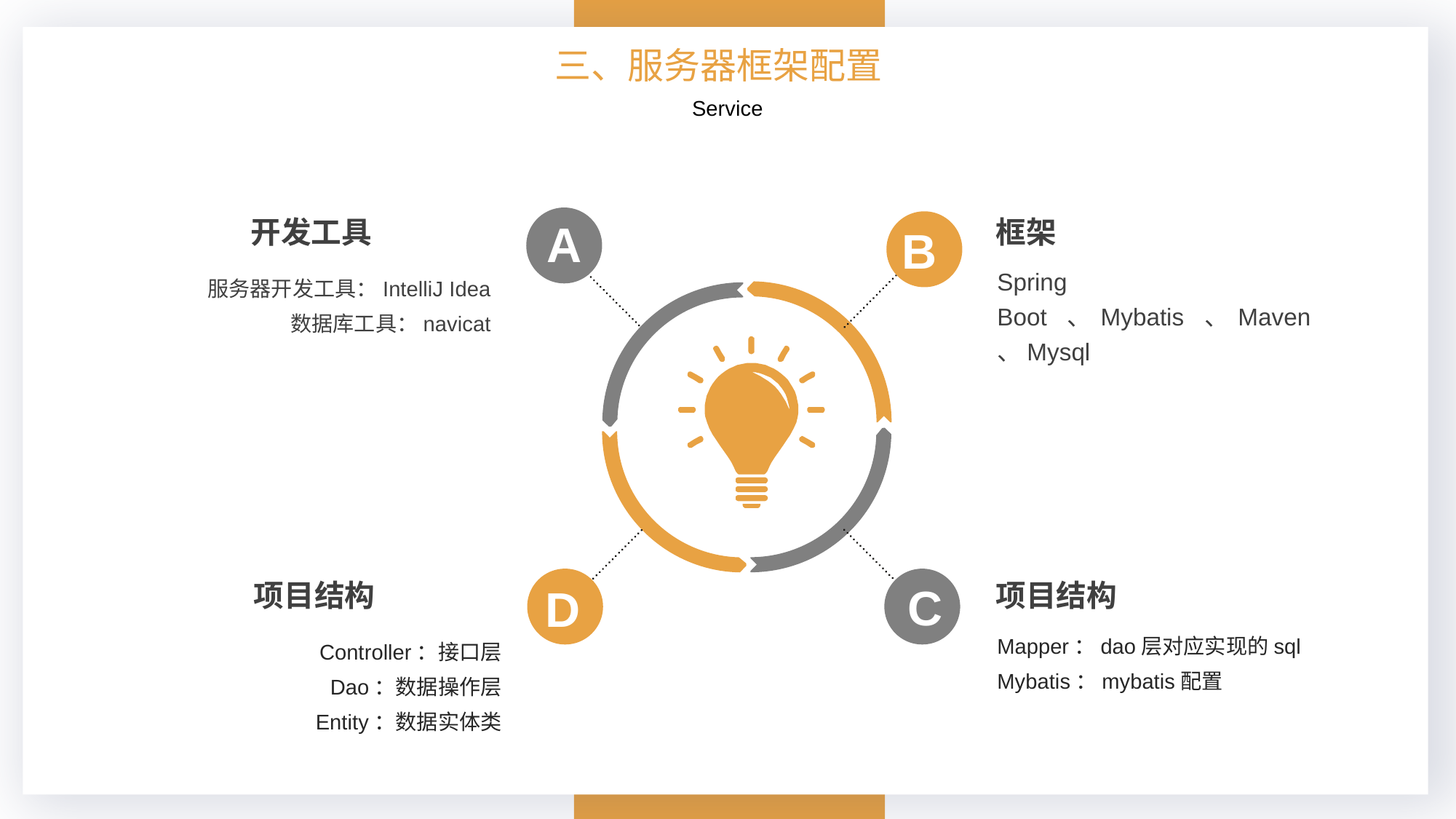

三、服务器框架配置
Service
开发工具

A

B

C
D
框架
Spring Boot 、Mybatis 、Maven、Mysql
服务器开发工具：IntelliJ Idea
数据库工具：navicat
项目结构
项目结构
Mapper：dao层对应实现的sql
Mybatis：mybatis配置
Controller：接口层
Dao：数据操作层
Entity：数据实体类